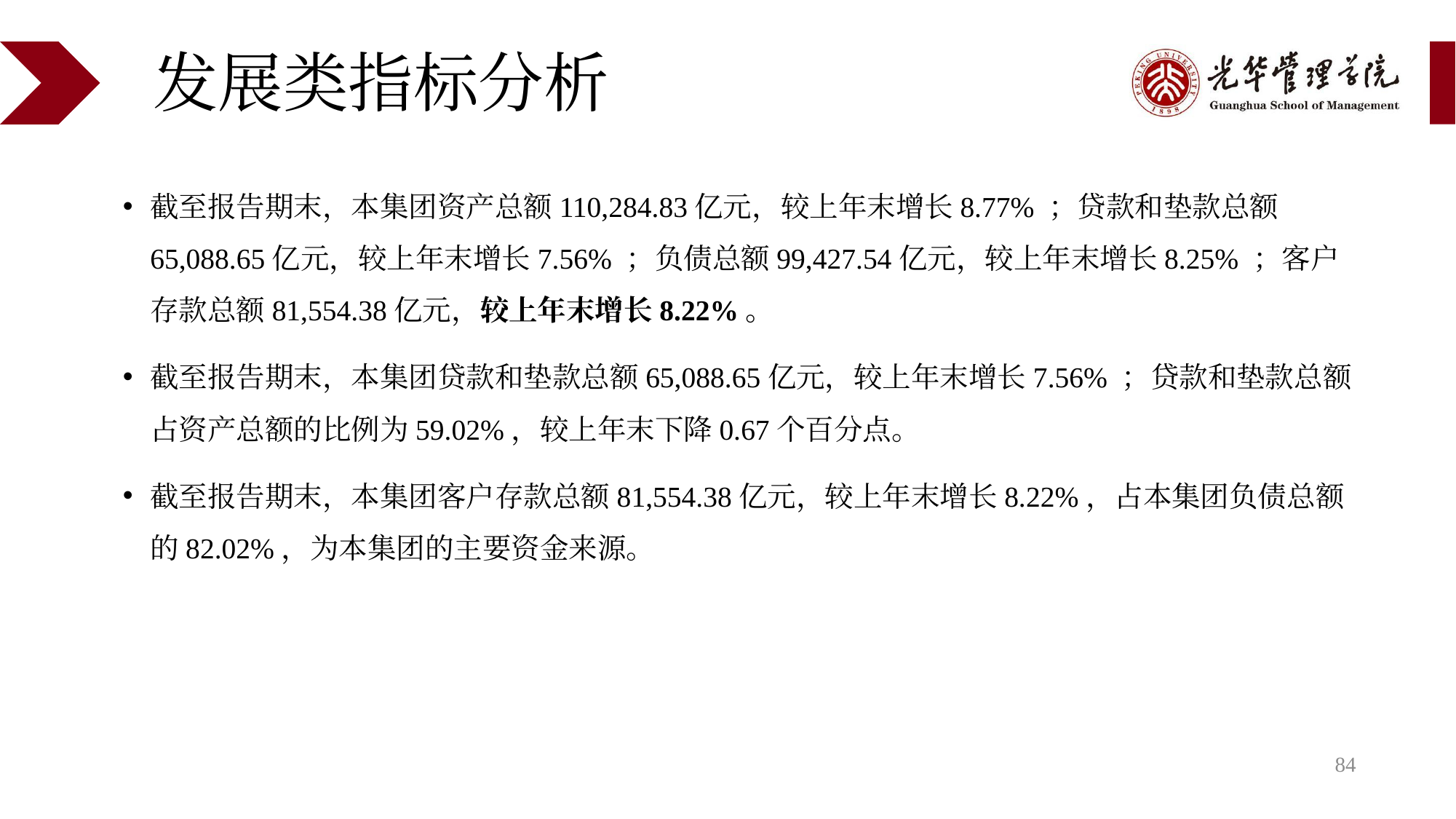

发展类指标分析

截至报告期末，本集团资产总额110,284.83亿元，较上年末增长8.77% ；贷款和垫款总额65,088.65亿元，较上年末增长7.56% ；负债总额99,427.54亿元，较上年末增长8.25% ；客户存款总额81,554.38亿元，较上年末增长8.22%。
截至报告期末，本集团贷款和垫款总额65,088.65亿元，较上年末增长7.56% ；贷款和垫款总额占资产总额的比例为59.02%，较上年末下降0.67个百分点。
截至报告期末，本集团客户存款总额81,554.38亿元，较上年末增长8.22%，占本集团负债总额的82.02%，为本集团的主要资金来源。
84